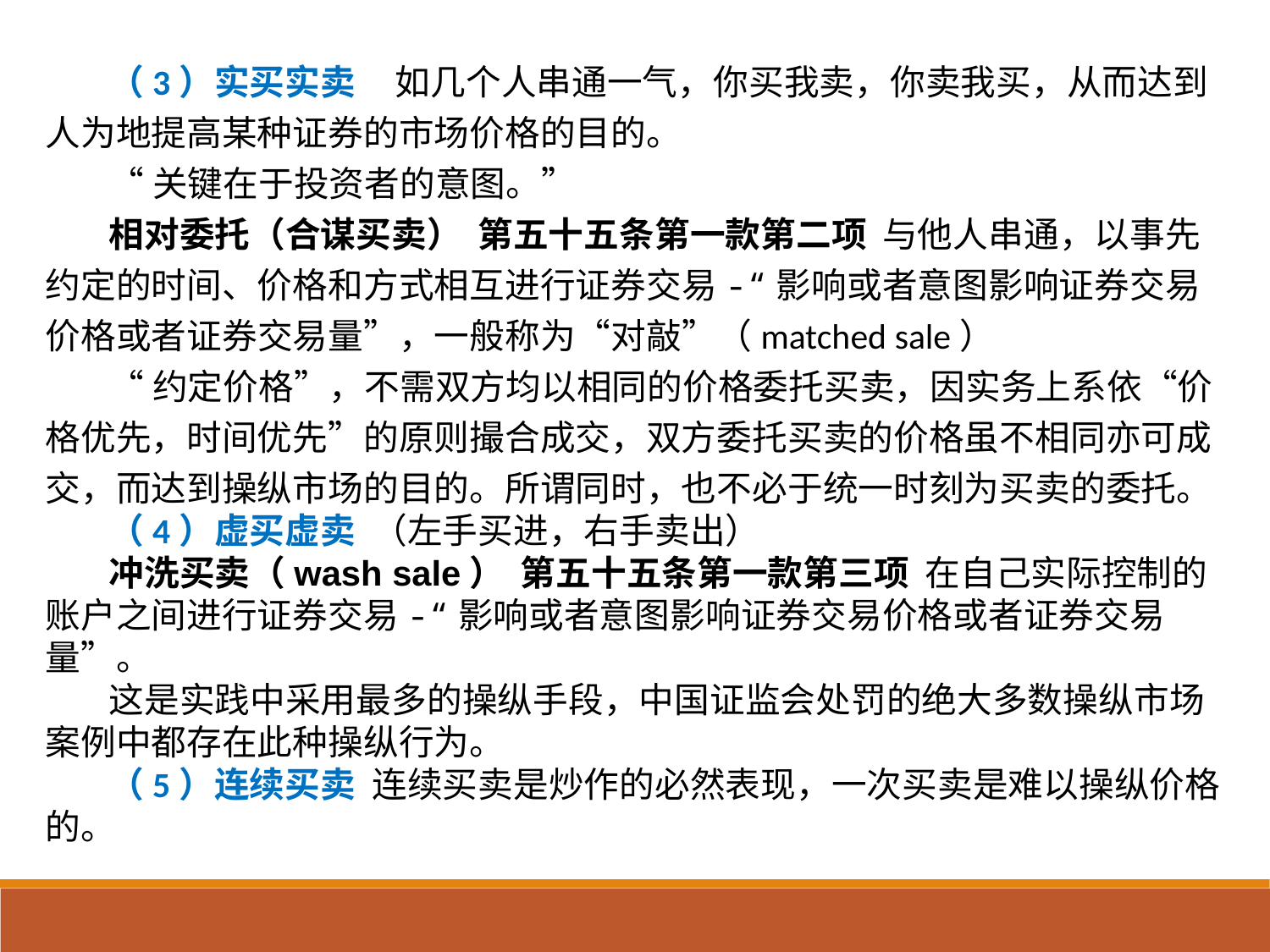

（3）实买实卖     如几个人串通一气，你买我卖，你卖我买，从而达到人为地提高某种证券的市场价格的目的。
“关键在于投资者的意图。”
相对委托（合谋买卖）  第五十五条第一款第二项  与他人串通，以事先约定的时间、价格和方式相互进行证券交易-“影响或者意图影响证券交易价格或者证券交易量”，一般称为“对敲”（matched sale）
“约定价格”，不需双方均以相同的价格委托买卖，因实务上系依“价格优先，时间优先”的原则撮合成交，双方委托买卖的价格虽不相同亦可成交，而达到操纵市场的目的。所谓同时，也不必于统一时刻为买卖的委托。
（4）虚买虚卖  （左手买进，右手卖出）
冲洗买卖（wash sale）  第五十五条第一款第三项  在自己实际控制的账户之间进行证券交易-“影响或者意图影响证券交易价格或者证券交易量”。
这是实践中采用最多的操纵手段，中国证监会处罚的绝大多数操纵市场案例中都存在此种操纵行为。
（5）连续买卖  连续买卖是炒作的必然表现，一次买卖是难以操纵价格的。